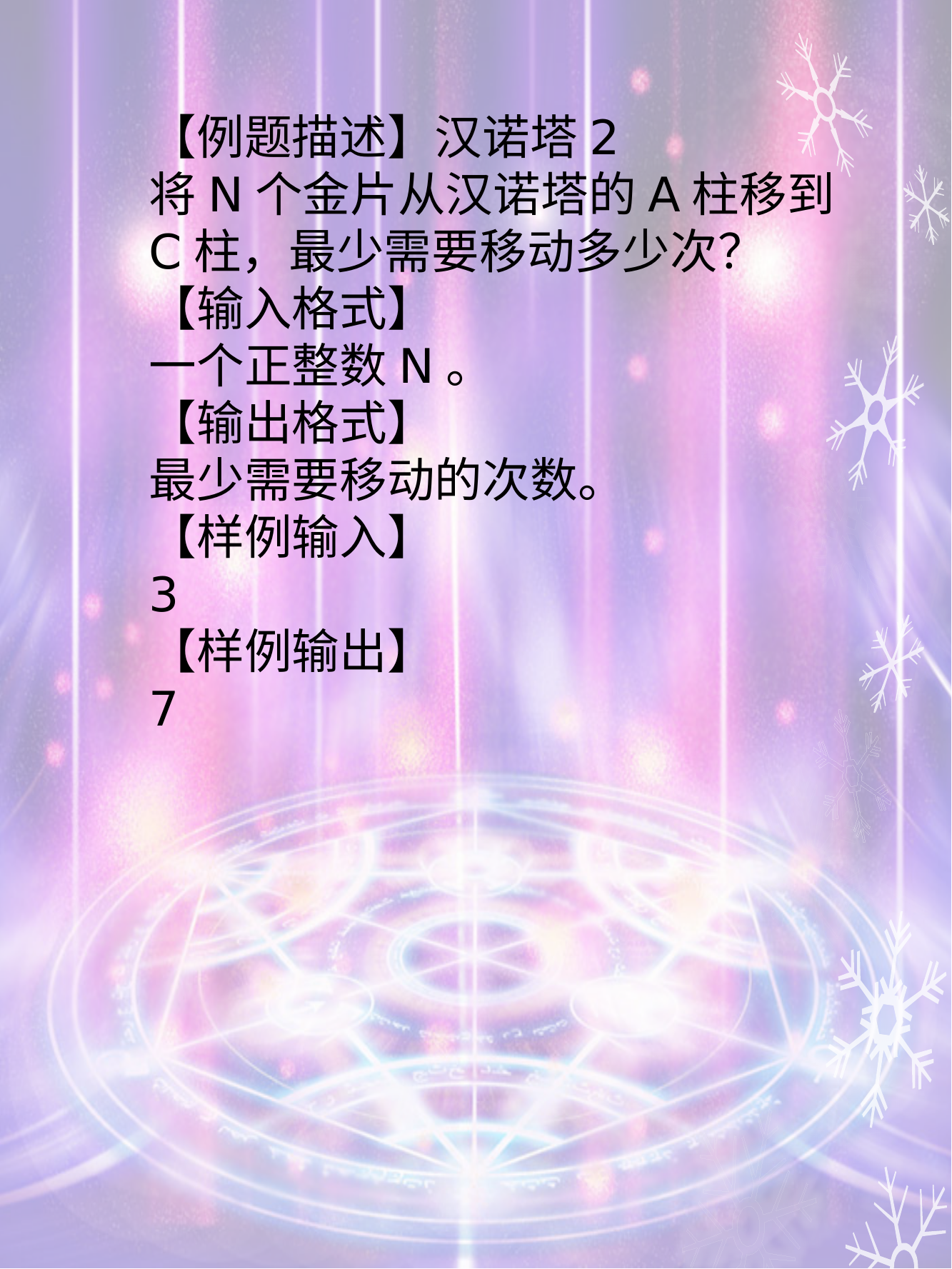

# 【例题描述】汉诺塔2 将N个金片从汉诺塔的A柱移到C柱，最少需要移动多少次？ 【输入格式】 一个正整数N。 【输出格式】 最少需要移动的次数。 【样例输入】 3 【样例输出】 7